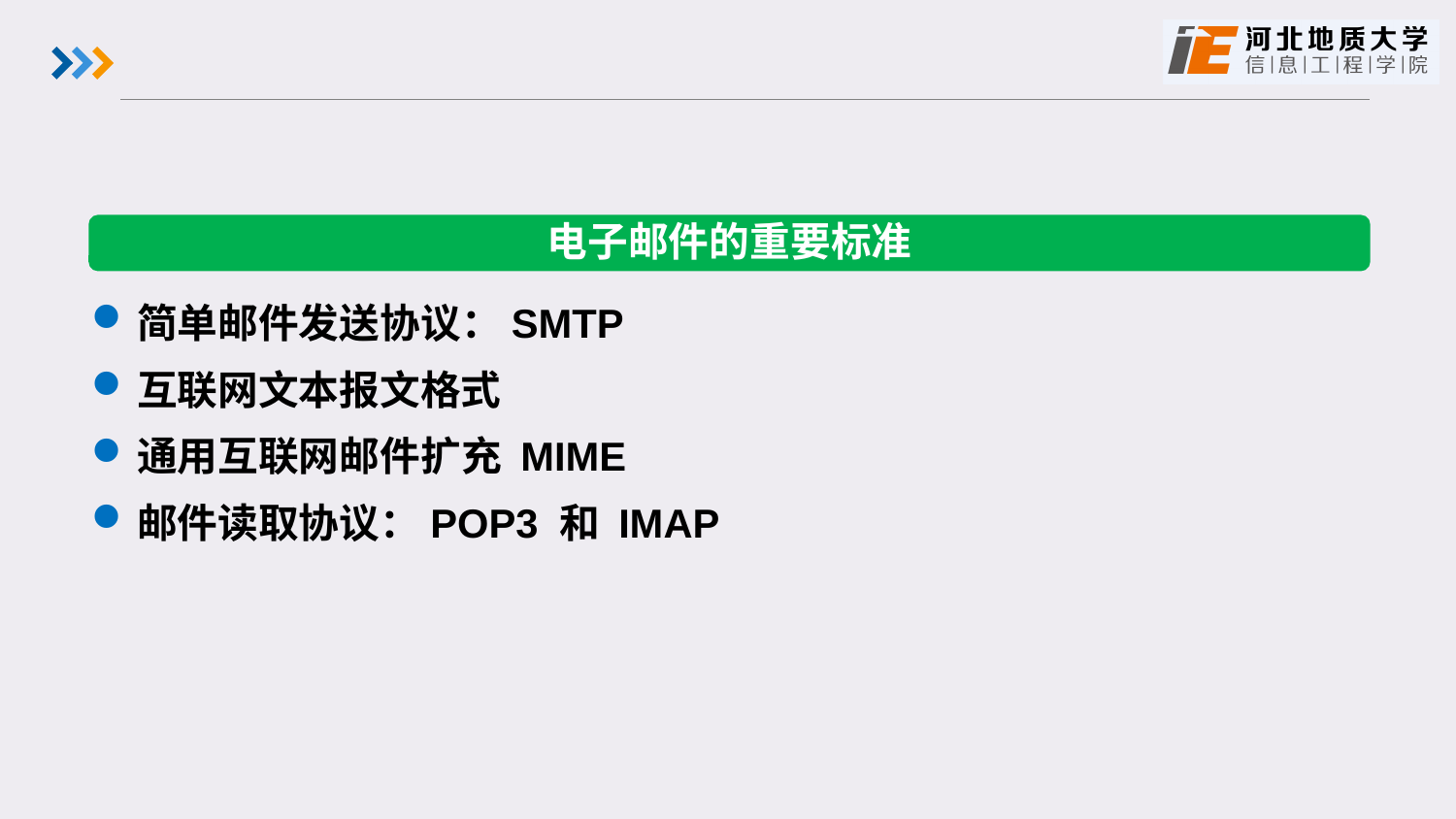

电子邮件的重要标准

简单邮件发送协议：SMTP
互联网文本报文格式
通用互联网邮件扩充 MIME
邮件读取协议：POP3 和 IMAP